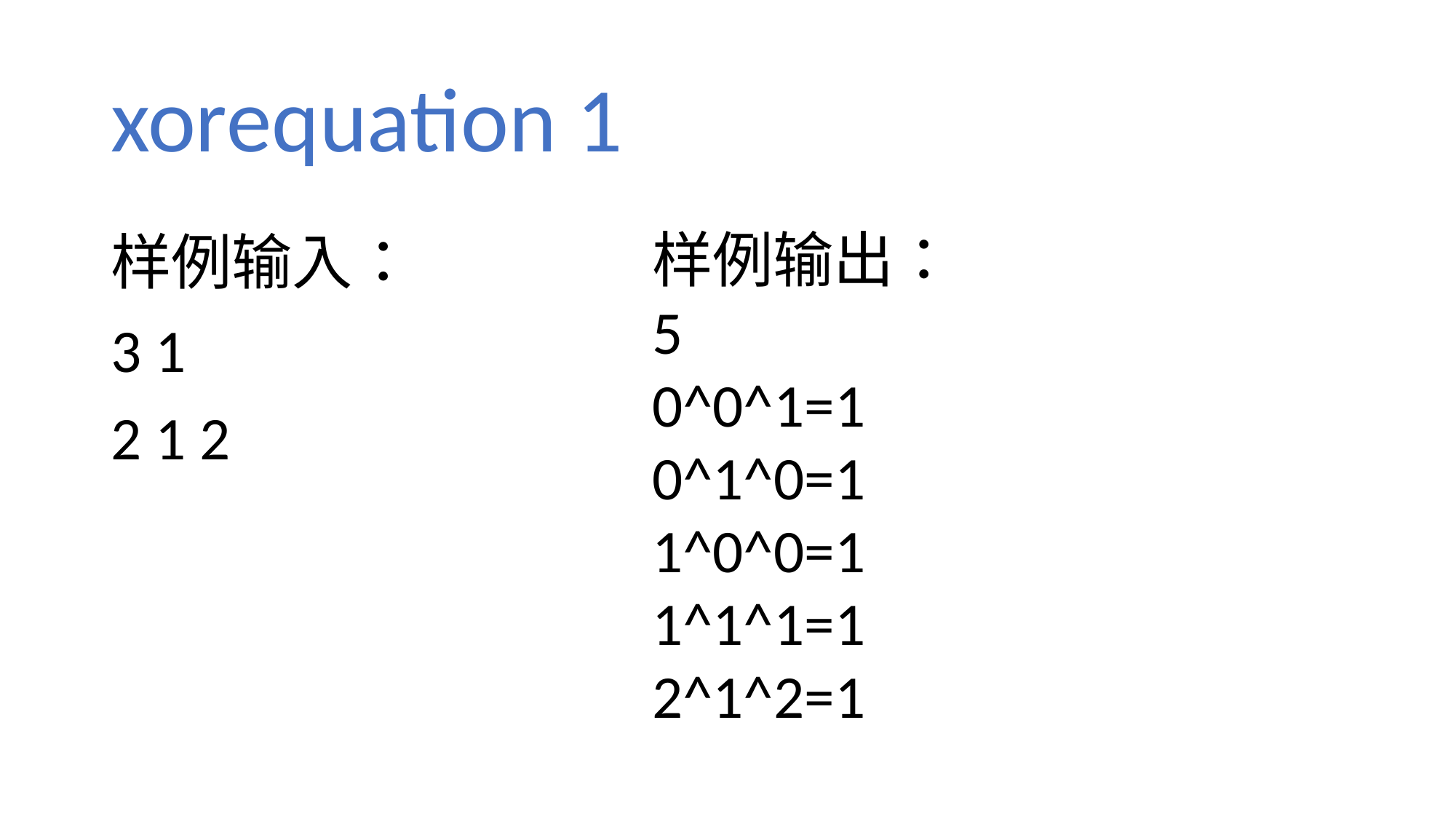

# xorequation 1
样例输出：
5
0^0^1=1
0^1^0=1
1^0^0=1
1^1^1=1
2^1^2=1
样例输入：
3 1
2 1 2